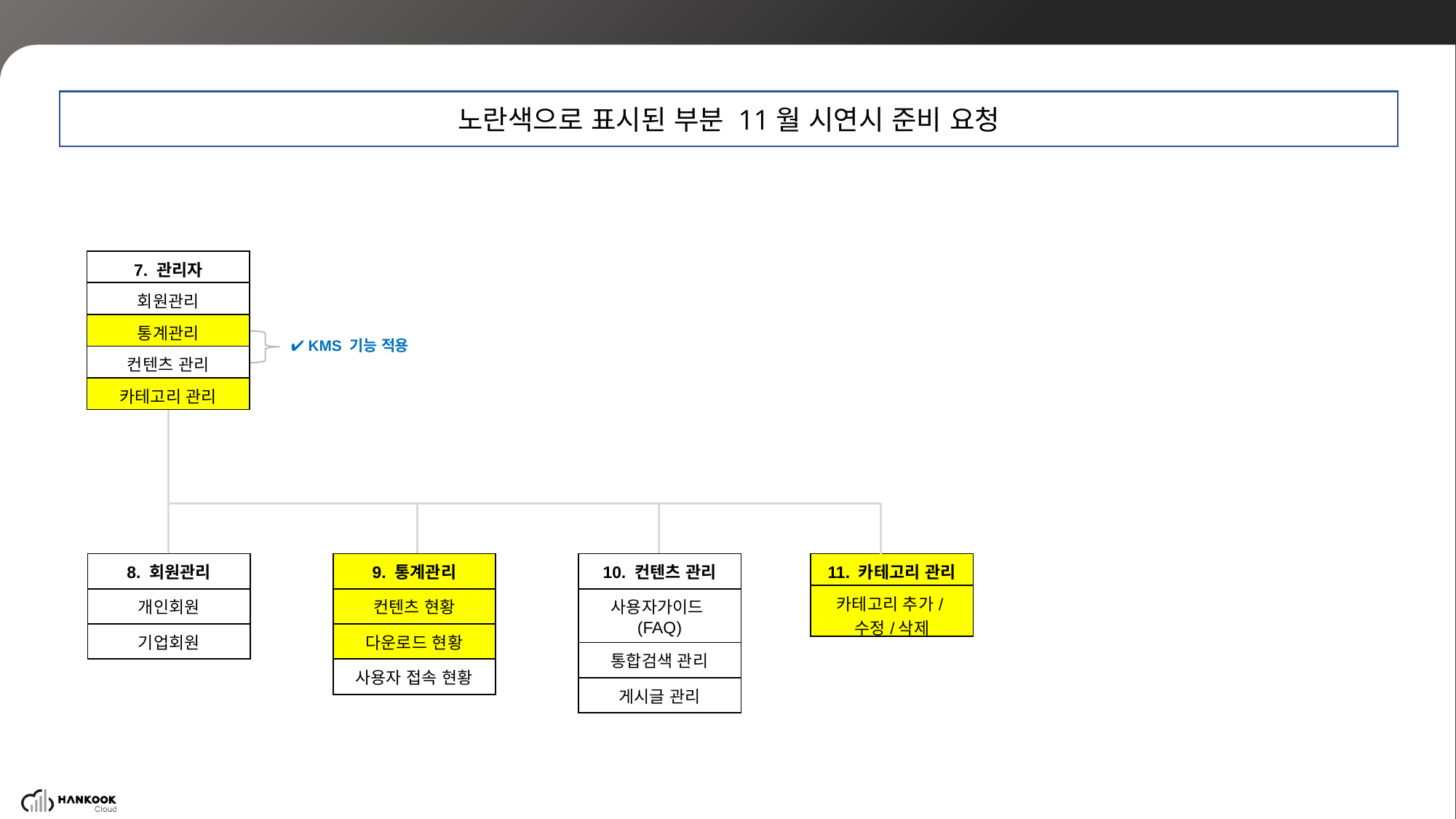

노란색으로 표시된 부분 11월 시연시 준비 요청
| 7. 관리자 |
| --- |
| 회원관리 |
| 통계관리 |
| 컨텐츠 관리 |
| 카테고리 관리 |

✔ KMS 기능 적용
| 8. 회원관리 |
| --- |
| 개인회원 |
| 기업회원 |
| 9. 통계관리 |
| --- |
| 컨텐츠 현황 |
| 다운로드 현황 |
| 사용자 접속 현황 |
| 10. 컨텐츠 관리 |
| --- |
| 사용자가이드(FAQ) |
| 통합검색 관리 |
| 게시글 관리 |
| 11. 카테고리 관리 |
| --- |
| 카테고리 추가/수정/삭제 |